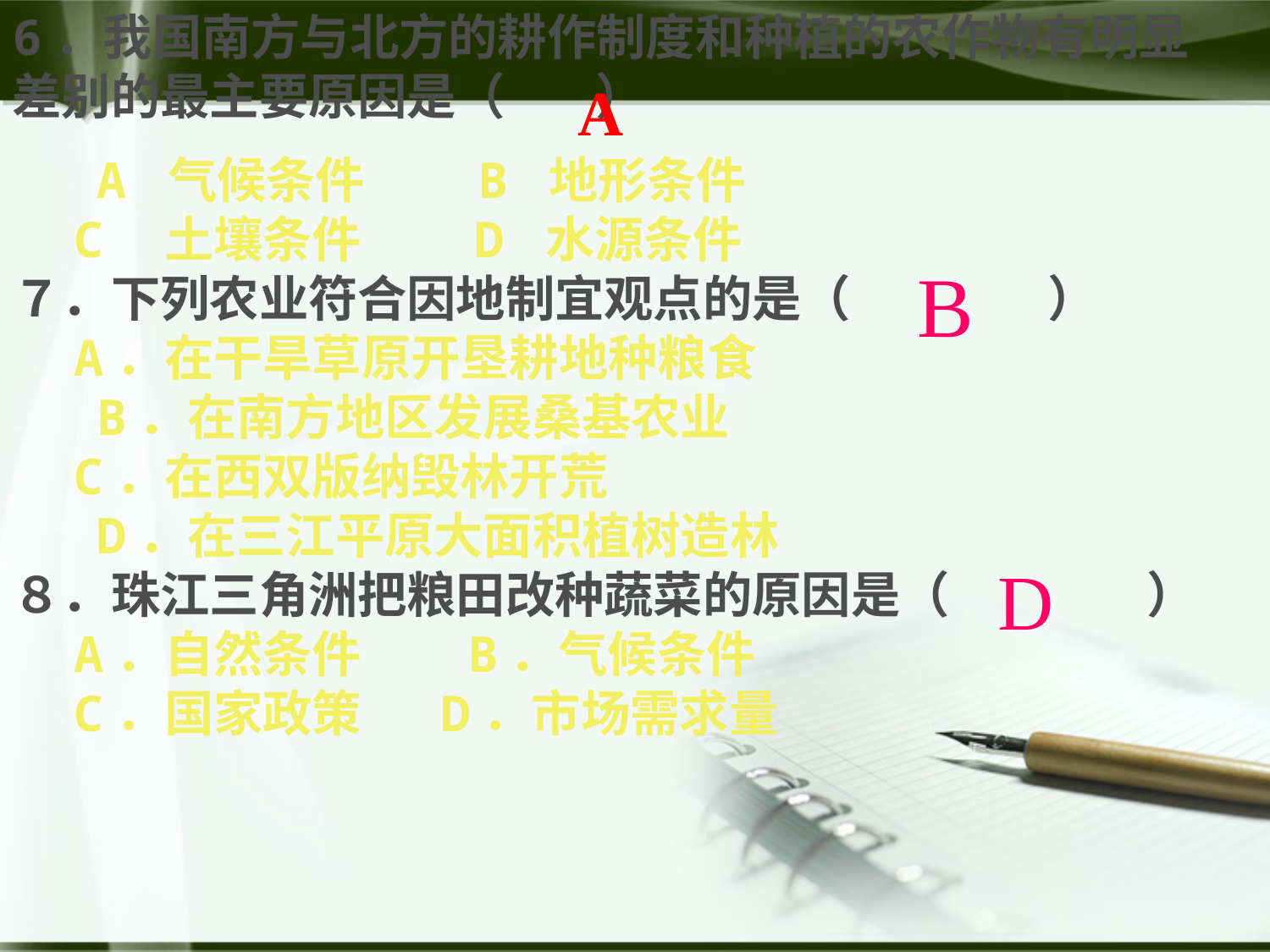

6．我国南方与北方的耕作制度和种植的农作物有明显差别的最主要原因是（        ）
 　A 气候条件         B 地形条件
　C　土壤条件         D 水源条件
７．下列农业符合因地制宜观点的是（　　　　）
　A．在干旱草原开垦耕地种粮食
 　B．在南方地区发展桑基农业
　C．在西双版纳毁林开荒
 　D．在三江平原大面积植树造林
８．珠江三角洲把粮田改种蔬菜的原因是（　　　　）
　A．自然条件    　B．气候条件
　C．国家政策      D．市场需求量
A
B

D